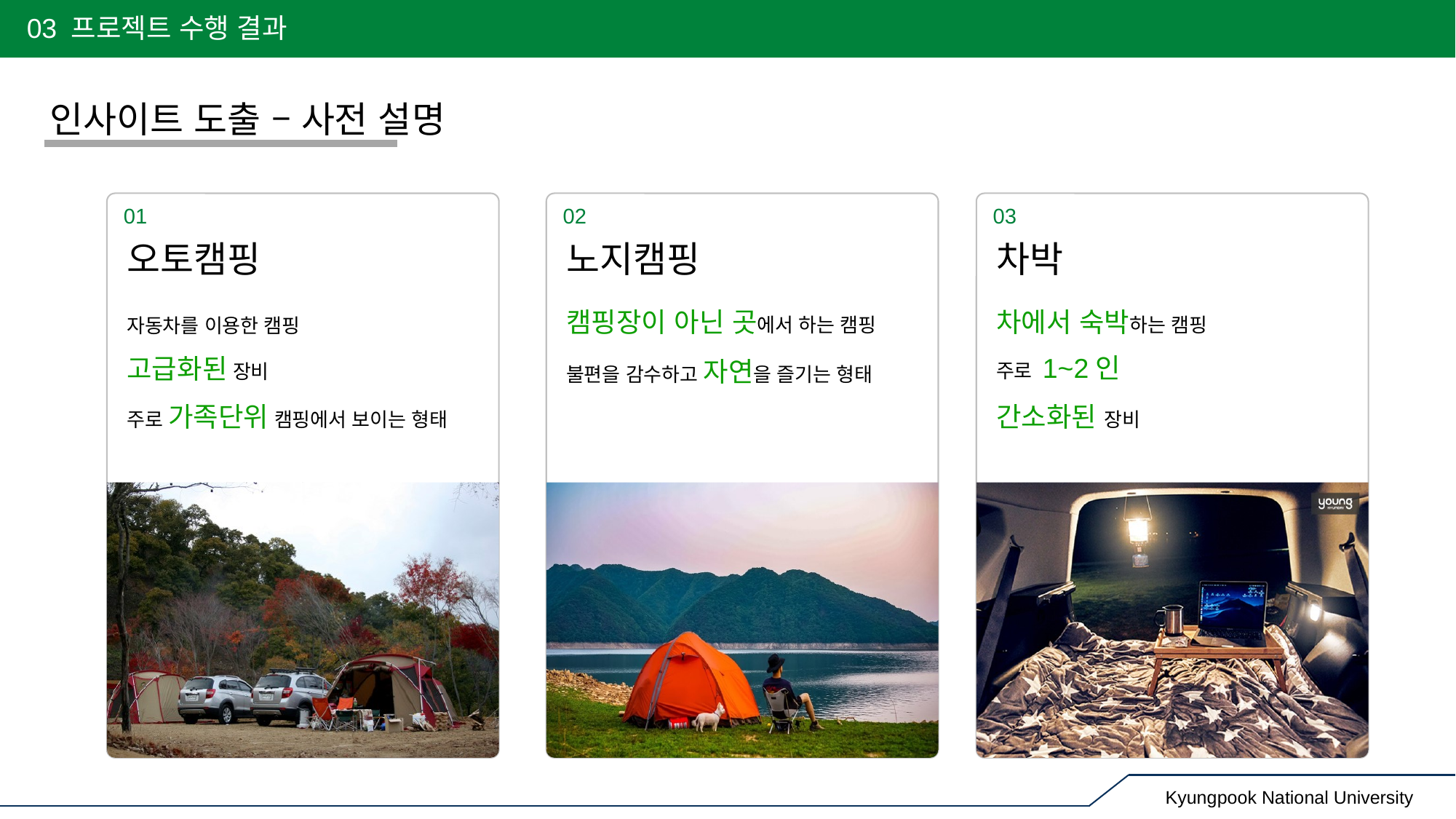

03 프로젝트 수행 결과
인사이트 도출 – 사전 설명

01
02
03
오토캠핑
노지캠핑
차박
캠핑장이 아닌 곳에서 하는 캠핑
차에서 숙박하는 캠핑
자동차를 이용한 캠핑
주로 1~2인
고급화된 장비
불편을 감수하고 자연을 즐기는 형태
주로 가족단위 캠핑에서 보이는 형태
간소화된 장비

Kyungpook National University